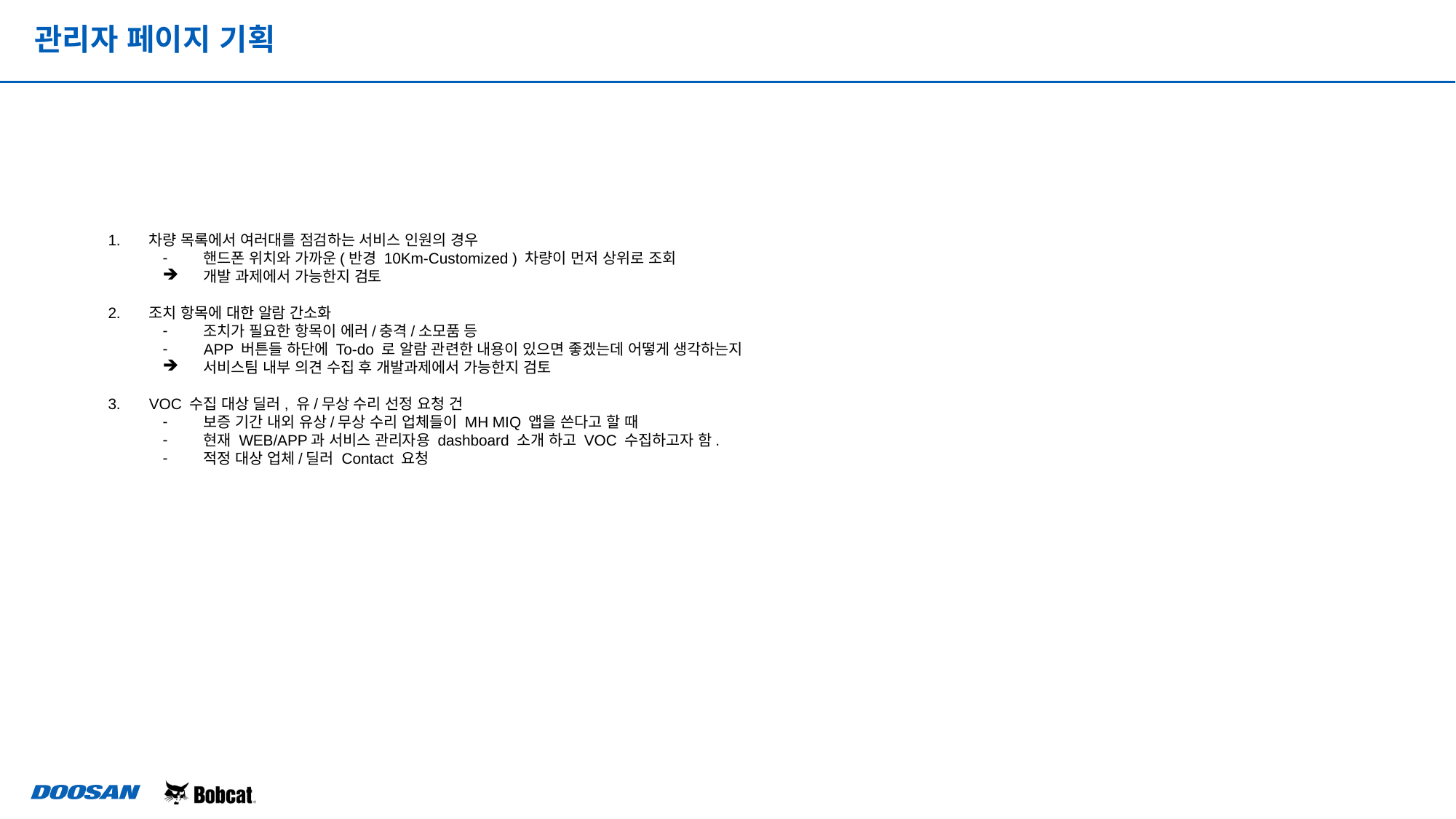

관리자 페이지 기획
차량 목록에서 여러대를 점검하는 서비스 인원의 경우
핸드폰 위치와 가까운(반경 10Km-Customized ) 차량이 먼저 상위로 조회
개발 과제에서 가능한지 검토

조치 항목에 대한 알람 간소화
조치가 필요한 항목이 에러/충격/소모품 등
APP 버튼들 하단에 To-do 로 알람 관련한 내용이 있으면 좋겠는데 어떻게 생각하는지
서비스팀 내부 의견 수집 후 개발과제에서 가능한지 검토

VOC 수집 대상 딜러, 유/무상 수리 선정 요청 건
보증 기간 내외 유상/무상 수리 업체들이 MH MIQ 앱을 쓴다고 할 때
현재 WEB/APP과 서비스 관리자용 dashboard 소개 하고 VOC 수집하고자 함.
적정 대상 업체/딜러 Contact 요청